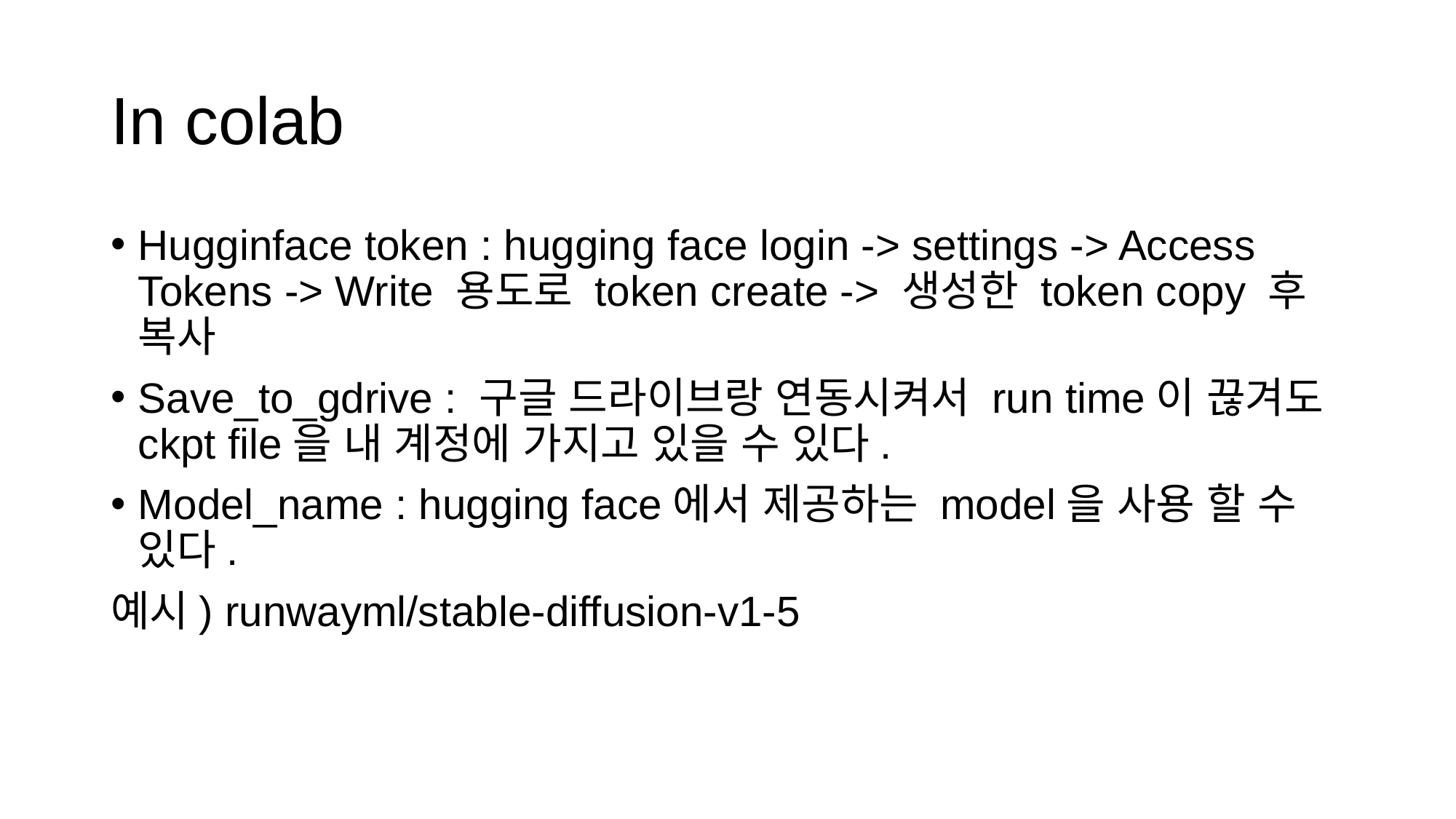

# In colab
Hugginface token : hugging face login -> settings -> Access Tokens -> Write 용도로 token create -> 생성한 token copy 후 복사
Save_to_gdrive : 구글 드라이브랑 연동시켜서 run time이 끊겨도 ckpt file을 내 계정에 가지고 있을 수 있다.
Model_name : hugging face에서 제공하는 model을 사용 할 수 있다.
예시) runwayml/stable-diffusion-v1-5